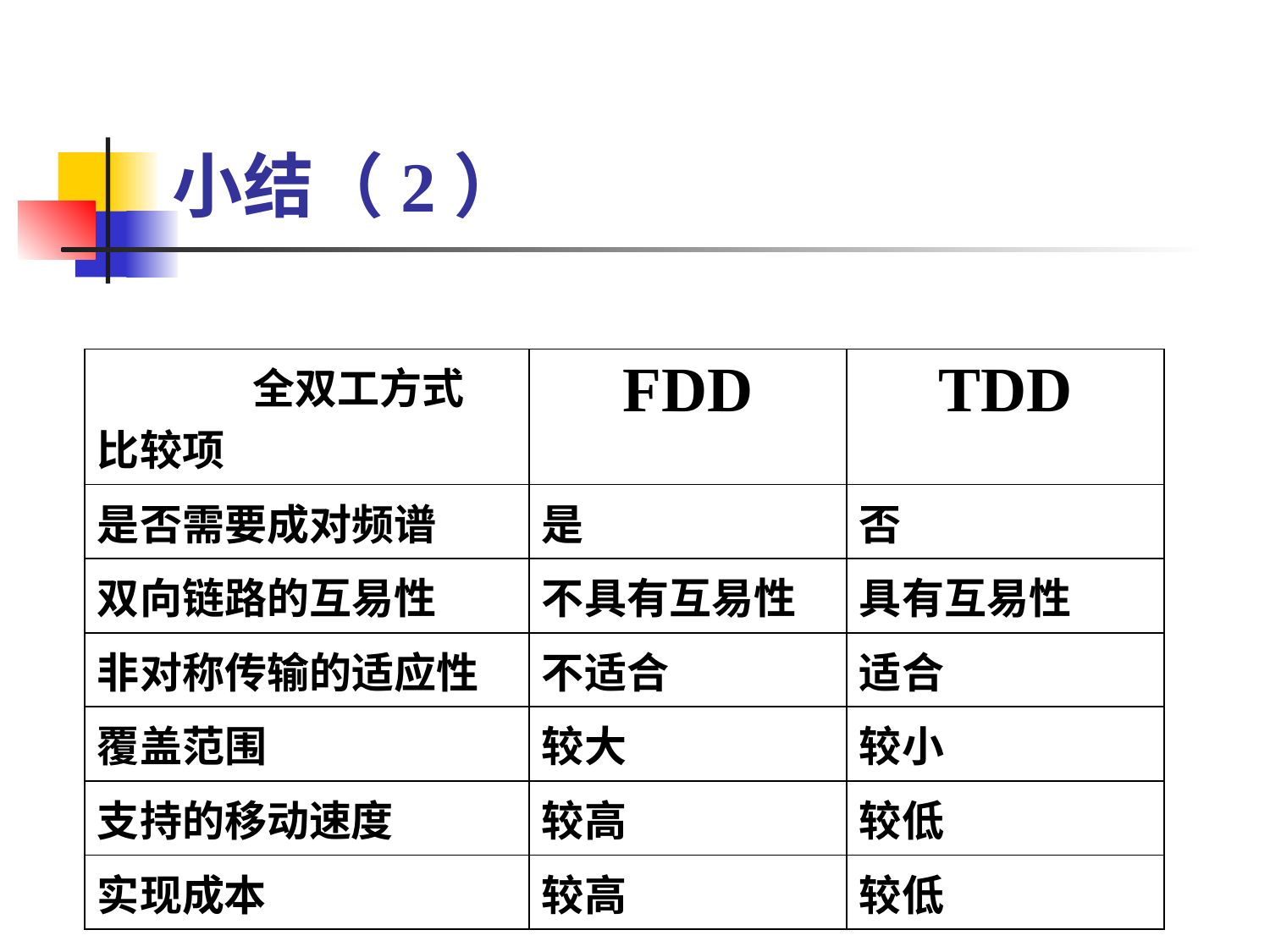

# 小结（2）
| 全双工方式 比较项 | FDD | TDD |
| --- | --- | --- |
| 是否需要成对频谱 | 是 | 否 |
| 双向链路的互易性 | 不具有互易性 | 具有互易性 |
| 非对称传输的适应性 | 不适合 | 适合 |
| 覆盖范围 | 较大 | 较小 |
| 支持的移动速度 | 较高 | 较低 |
| 实现成本 | 较高 | 较低 |